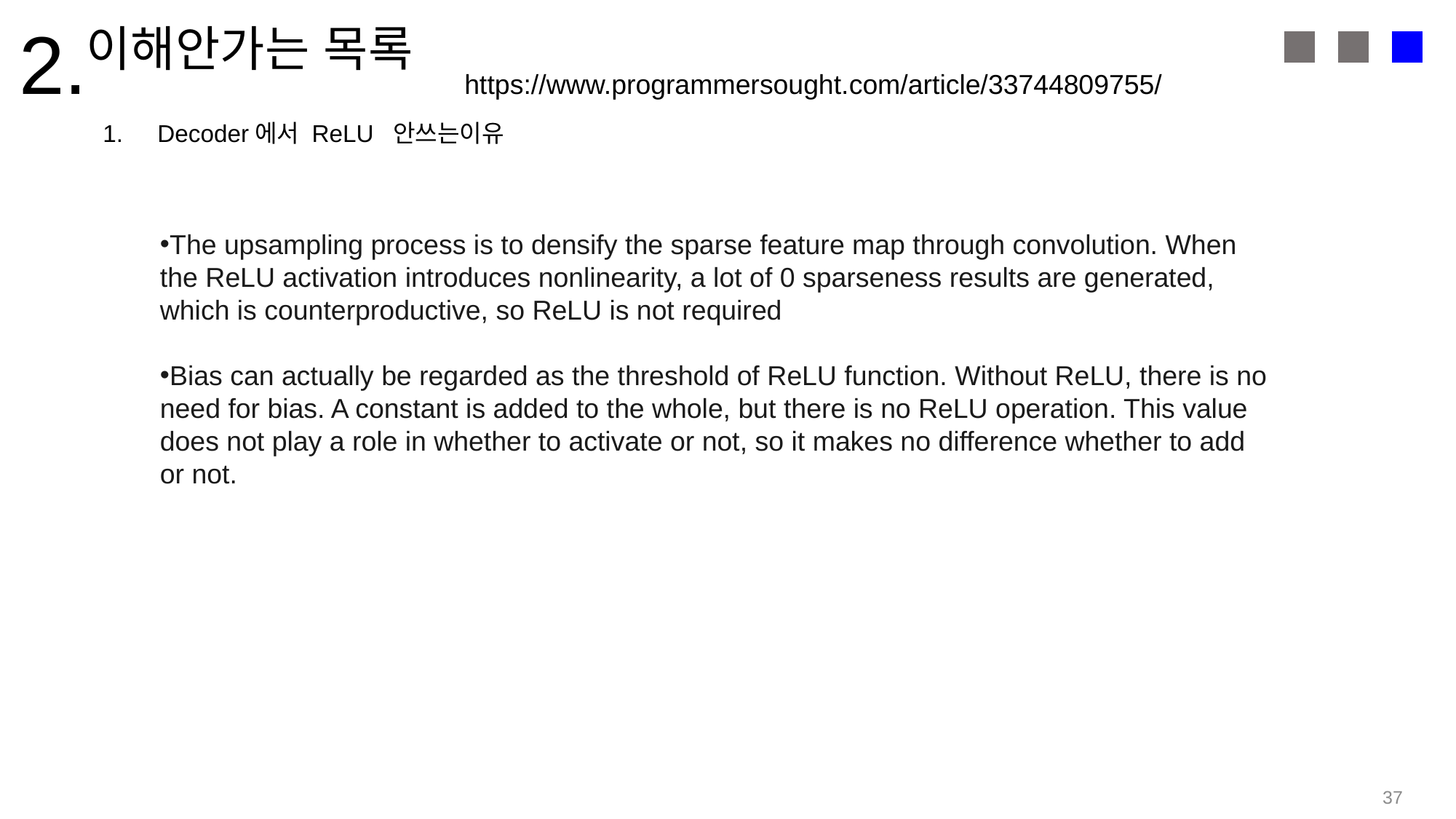

2.
이해안가는 목록

https://www.programmersought.com/article/33744809755/
Decoder에서 ReLU  안쓰는이유
The upsampling process is to densify the sparse feature map through convolution. When the ReLU activation introduces nonlinearity, a lot of 0 sparseness results are generated, which is counterproductive, so ReLU is not required

Bias can actually be regarded as the threshold of ReLU function. Without ReLU, there is no need for bias. A constant is added to the whole, but there is no ReLU operation. This value does not play a role in whether to activate or not, so it makes no difference whether to add or not.
37